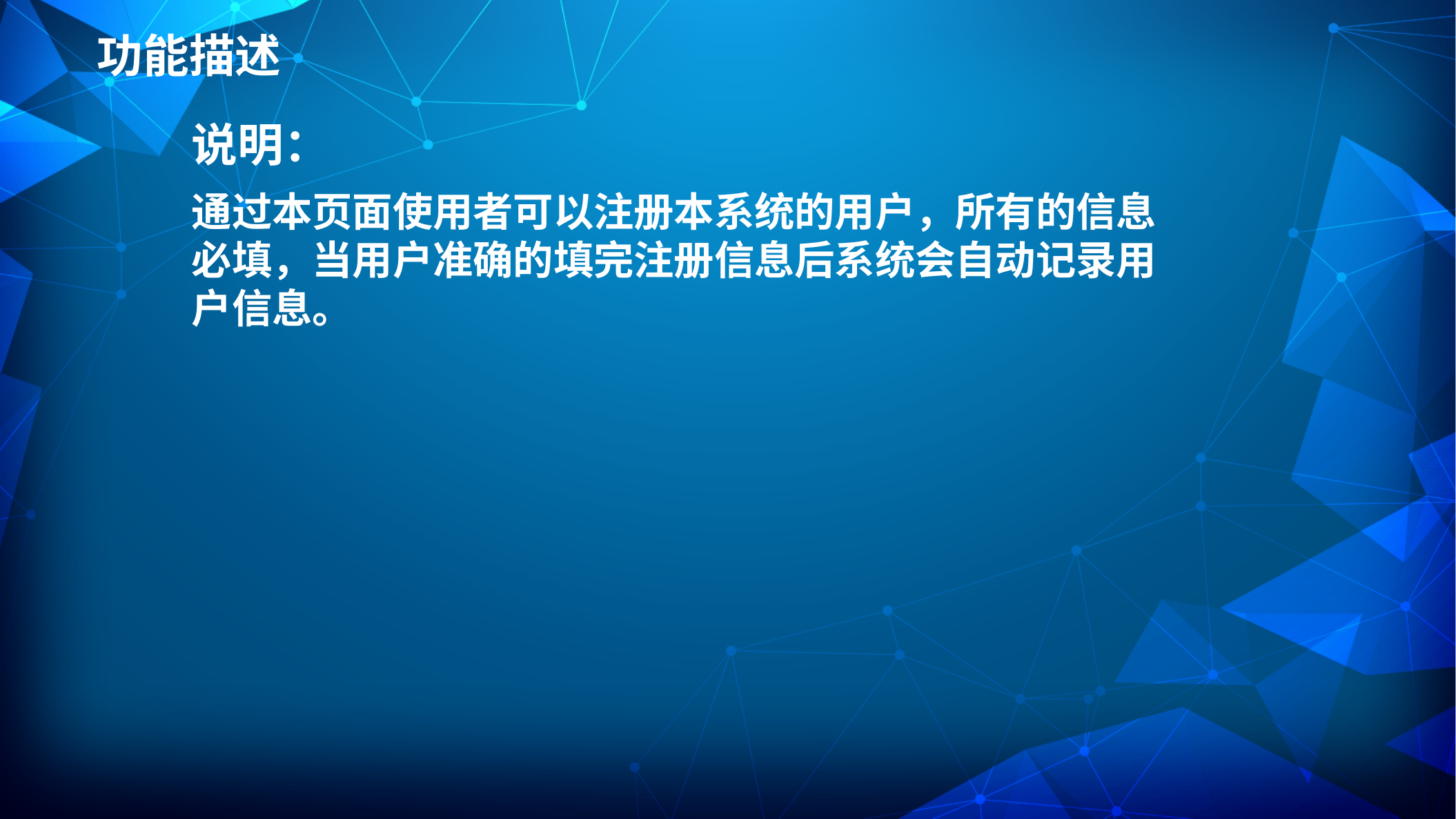

功能描述
说明：
通过本页面使用者可以注册本系统的用户，所有的信息必填，当用户准确的填完注册信息后系统会自动记录用户信息。